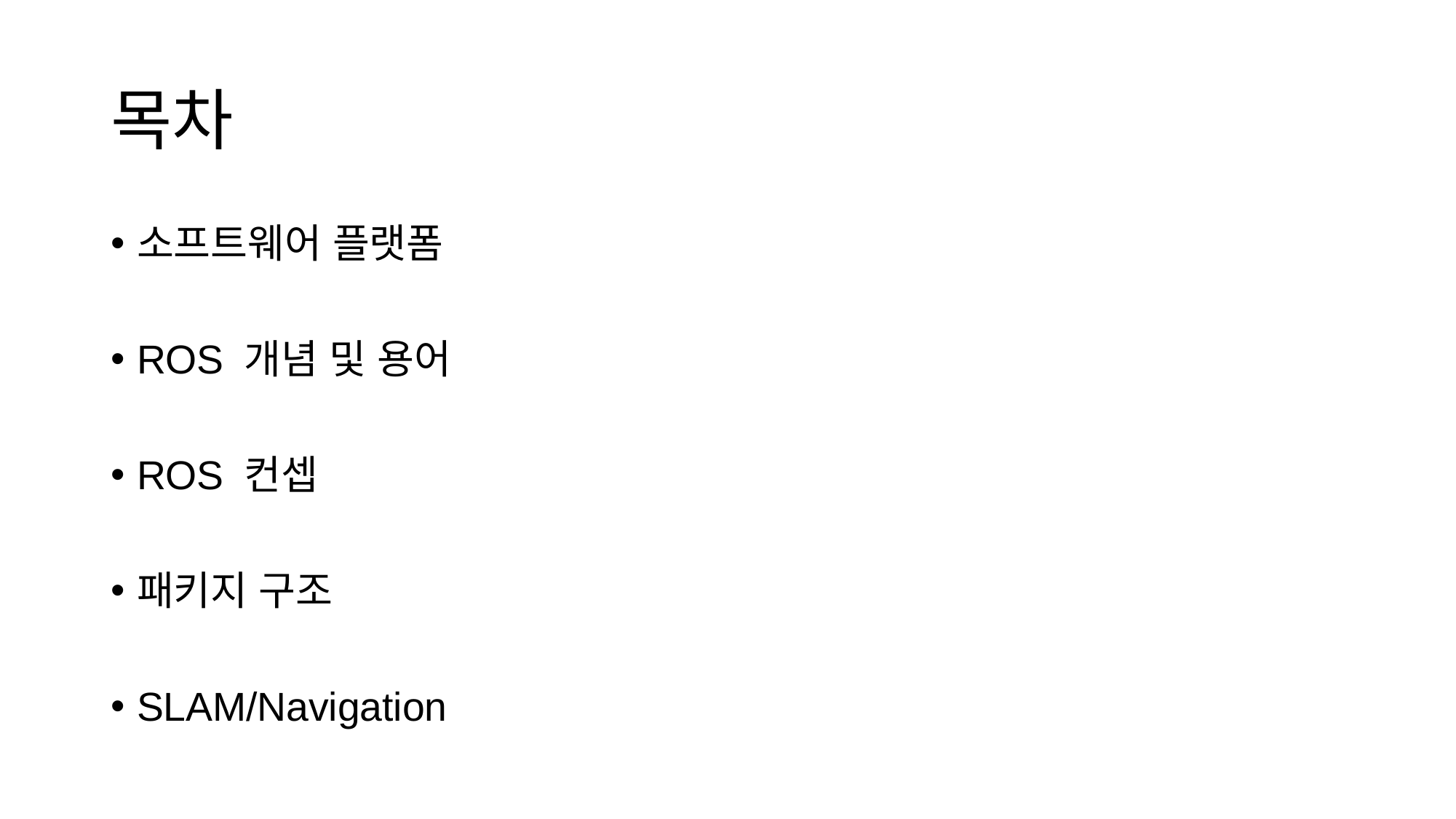

# 목차
소프트웨어 플랫폼

ROS 개념 및 용어

ROS 컨셉

패키지 구조

SLAM/Navigation